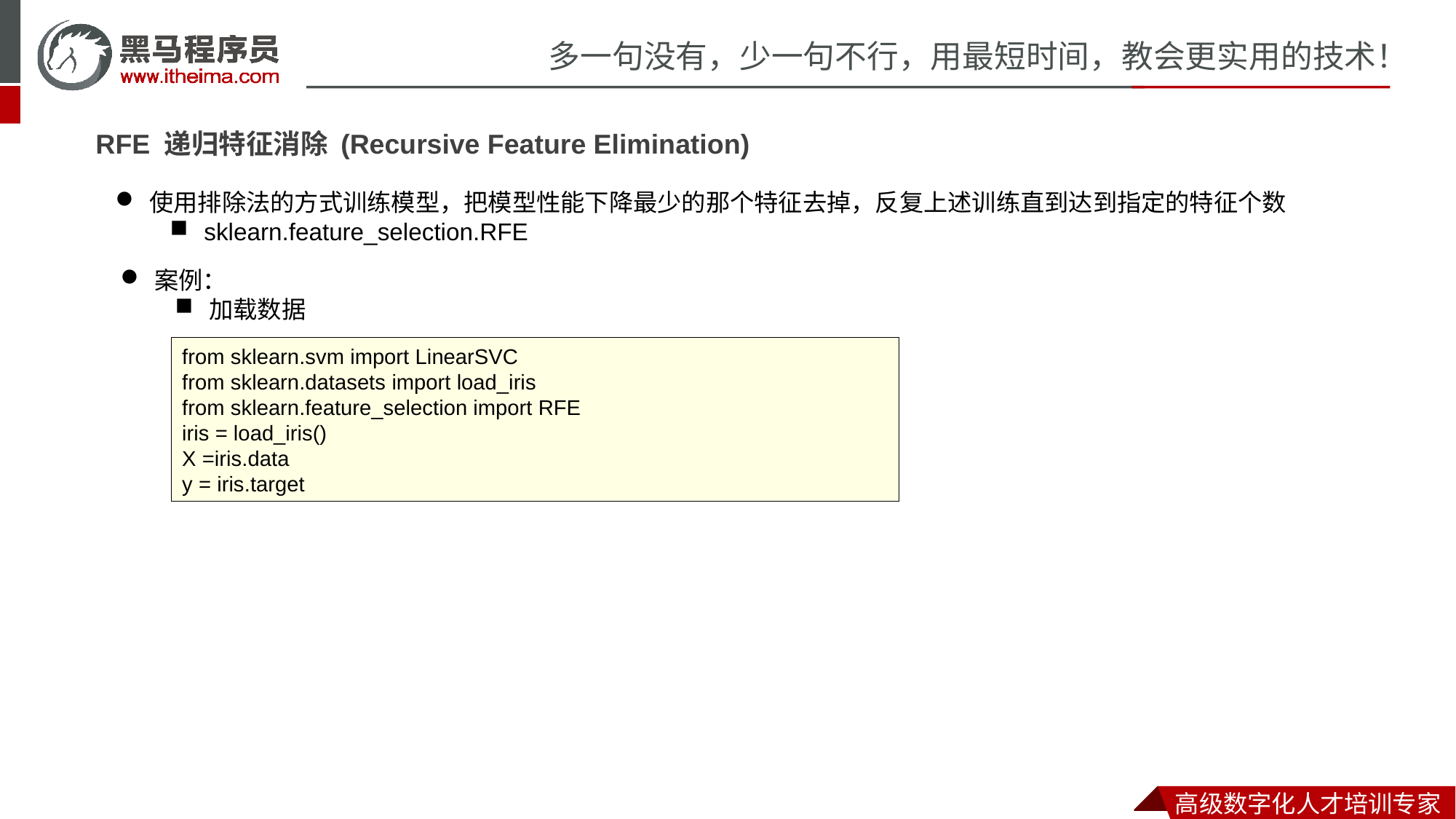

RFE 递归特征消除 (Recursive Feature Elimination)
使用排除法的方式训练模型，把模型性能下降最少的那个特征去掉，反复上述训练直到达到指定的特征个数
sklearn.feature_selection.RFE
案例：
加载数据
from sklearn.svm import LinearSVC
from sklearn.datasets import load_iris
from sklearn.feature_selection import RFE
iris = load_iris()
X =iris.data
y = iris.target